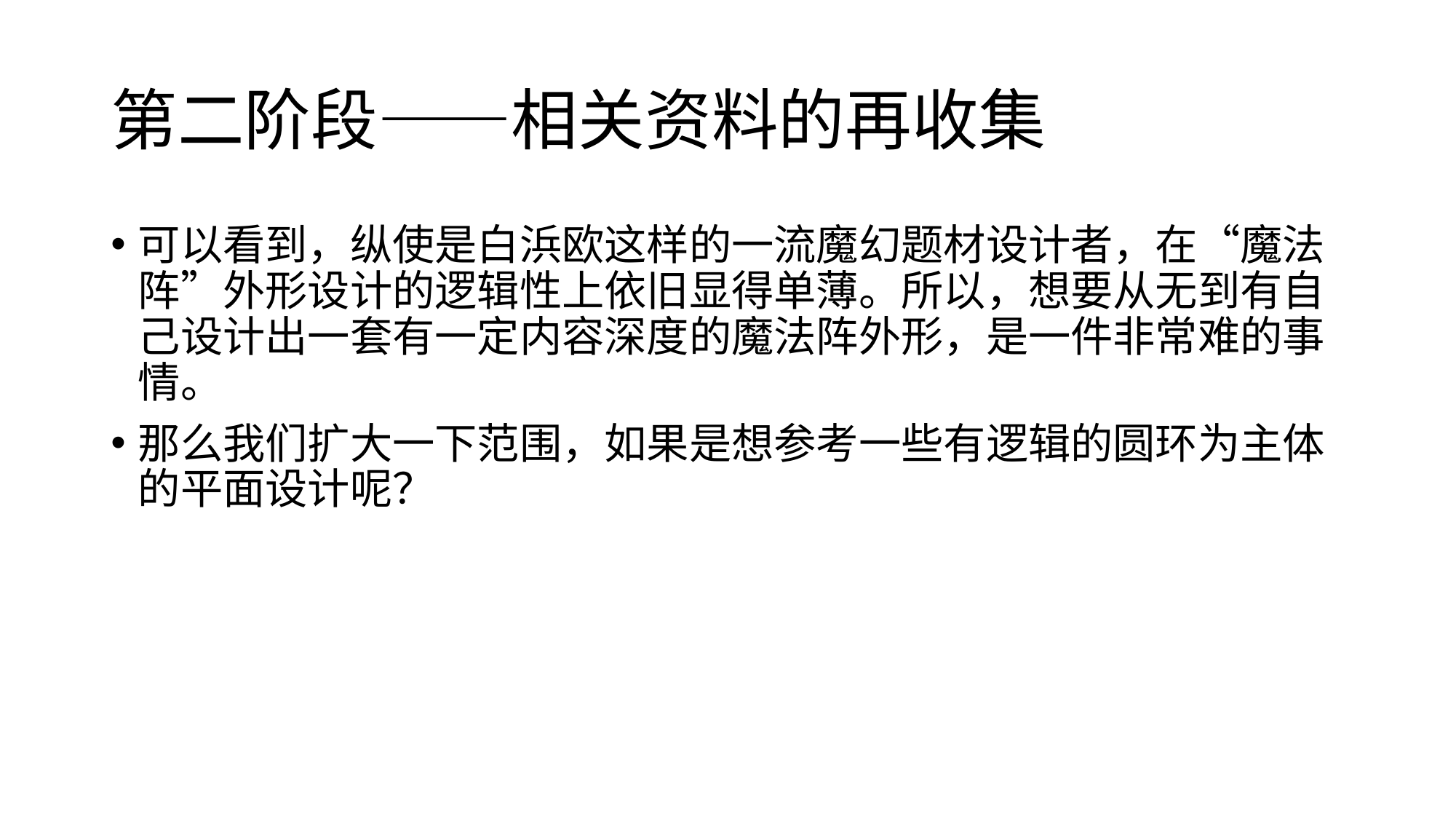

# 第二阶段——相关资料的再收集
可以看到，纵使是白浜欧这样的一流魔幻题材设计者，在“魔法阵”外形设计的逻辑性上依旧显得单薄。所以，想要从无到有自己设计出一套有一定内容深度的魔法阵外形，是一件非常难的事情。
那么我们扩大一下范围，如果是想参考一些有逻辑的圆环为主体的平面设计呢？